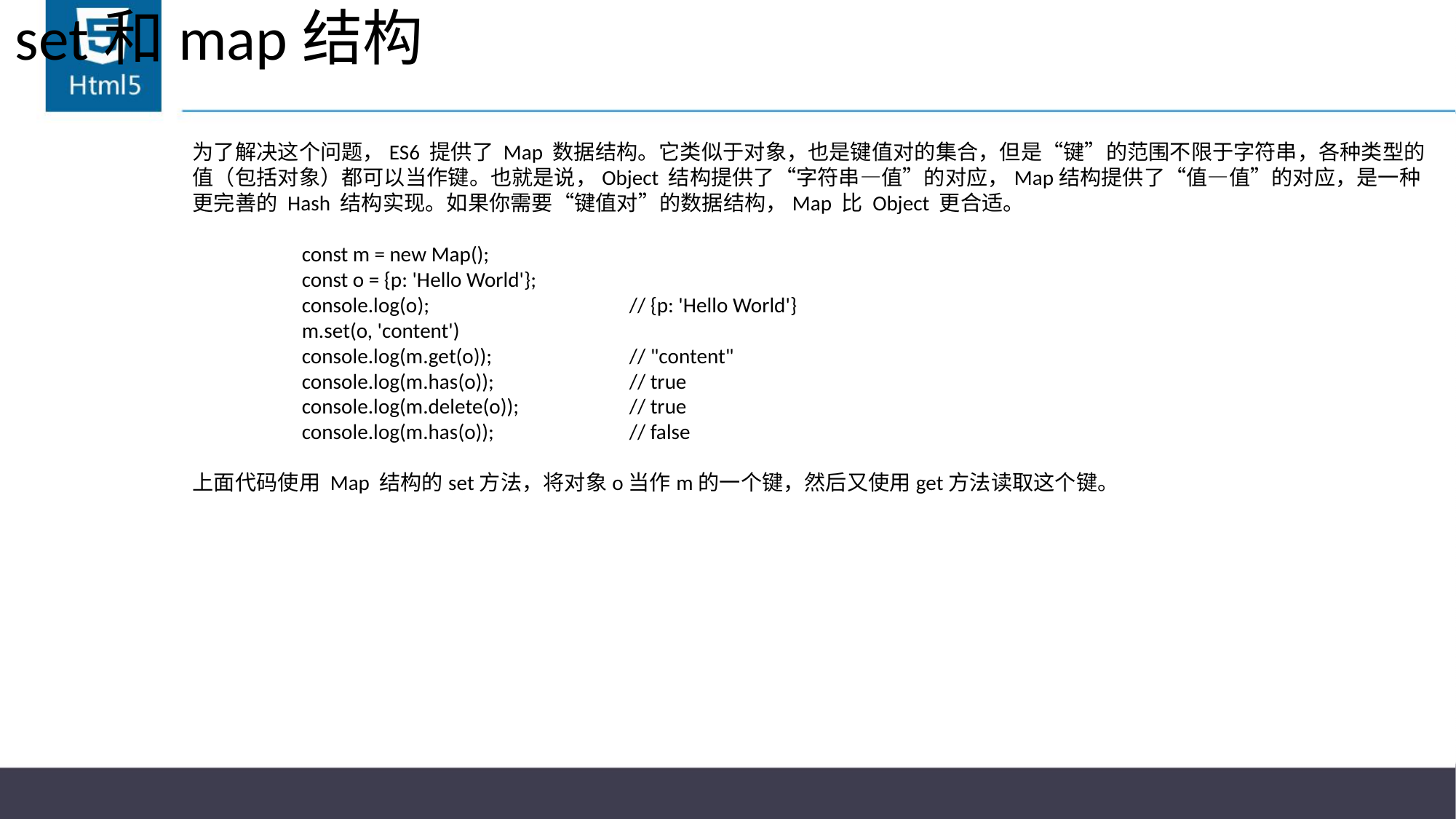

# set和map结构
为了解决这个问题，ES6 提供了 Map 数据结构。它类似于对象，也是键值对的集合，但是“键”的范围不限于字符串，各种类型的值（包括对象）都可以当作键。也就是说，Object 结构提供了“字符串—值”的对应，Map结构提供了“值—值”的对应，是一种更完善的 Hash 结构实现。如果你需要“键值对”的数据结构，Map 比 Object 更合适。

	const m = new Map();
	const o = {p: 'Hello World'};
	console.log(o);		// {p: 'Hello World'}
	m.set(o, 'content')
	console.log(m.get(o)); 		// "content"
	console.log(m.has(o)); 		// true
	console.log(m.delete(o)); 	// true
	console.log(m.has(o)); 		// false

上面代码使用 Map 结构的set方法，将对象o当作m的一个键，然后又使用get方法读取这个键。